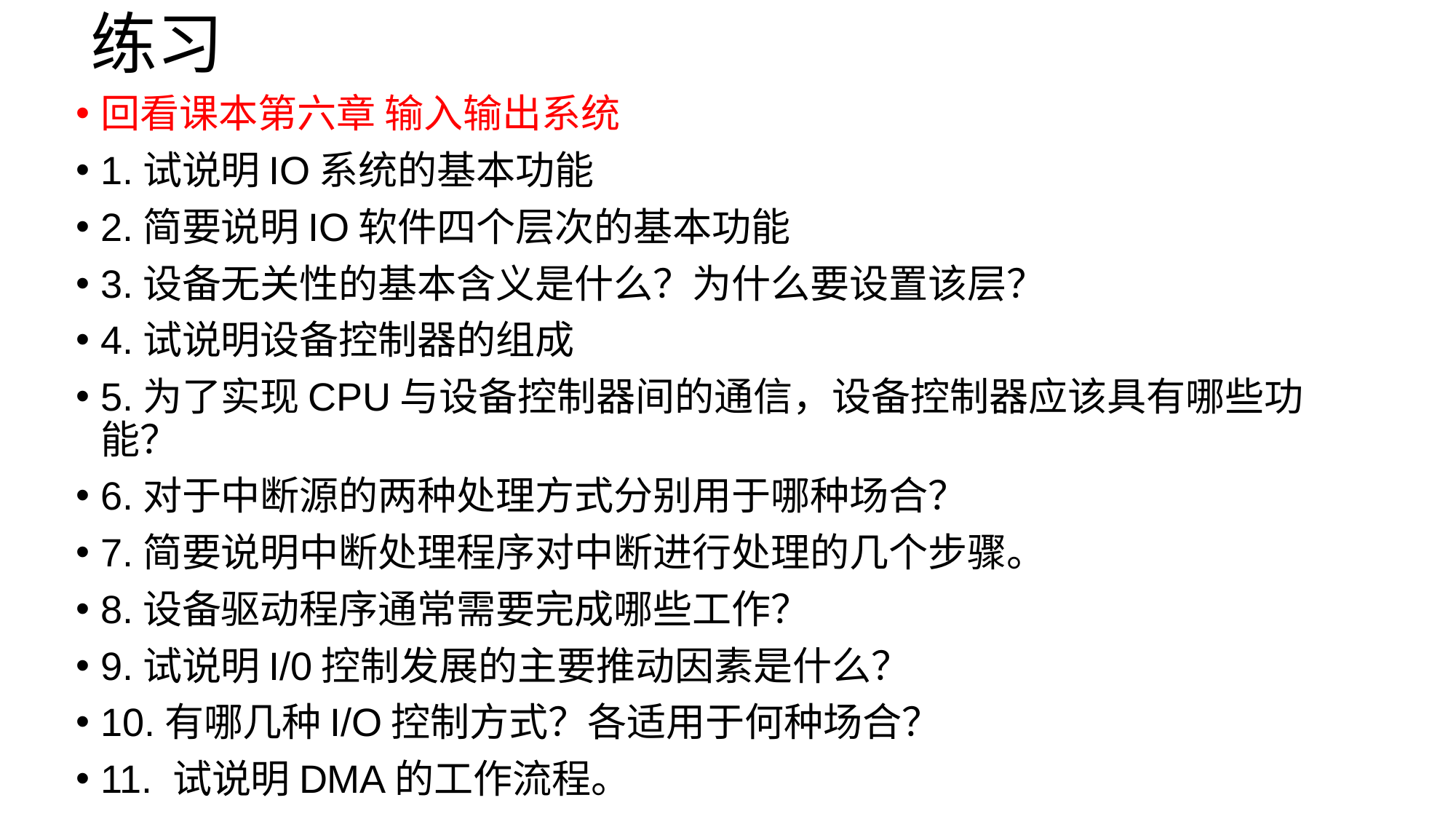

# 练习
回看课本第六章 输入输出系统
1.试说明IO系统的基本功能
2.简要说明IO软件四个层次的基本功能
3.设备无关性的基本含义是什么？为什么要设置该层？
4.试说明设备控制器的组成
5.为了实现CPU与设备控制器间的通信，设备控制器应该具有哪些功能？
6.对于中断源的两种处理方式分别用于哪种场合？
7.简要说明中断处理程序对中断进行处理的几个步骤。
8.设备驱动程序通常需要完成哪些工作？
9.试说明I/0控制发展的主要推动因素是什么？
10.有哪几种I/O控制方式？各适用于何种场合？
11. 试说明DMA的工作流程。